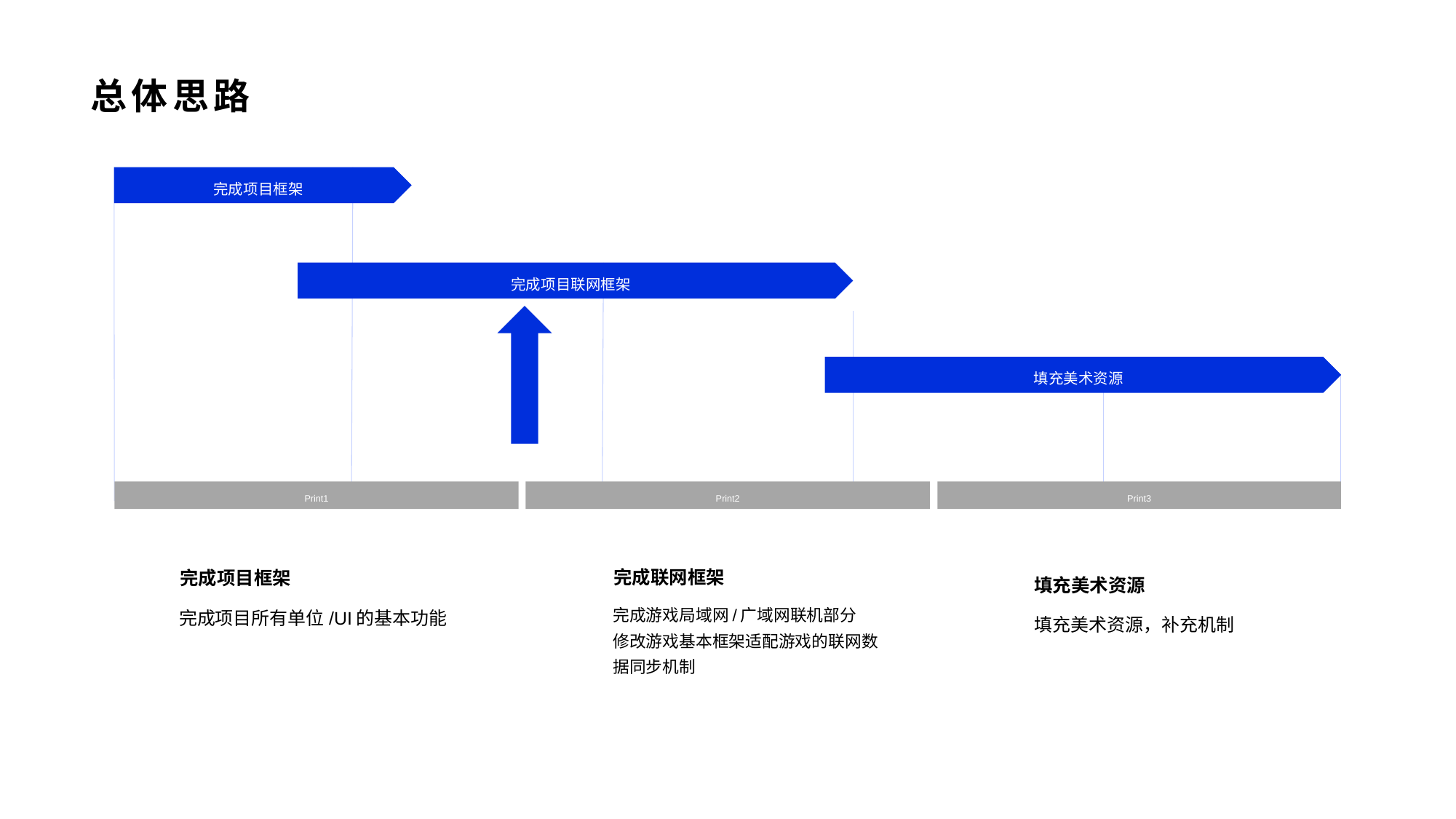

总体思路
完成项目框架
完成项目联网框架
填充美术资源
Print1
Print2
Print3

完成联网框架
完成项目框架
填充美术资源
完成游戏局域网/广域网联机部分
修改游戏基本框架适配游戏的联网数据同步机制
完成项目所有单位/UI的基本功能
填充美术资源，补充机制